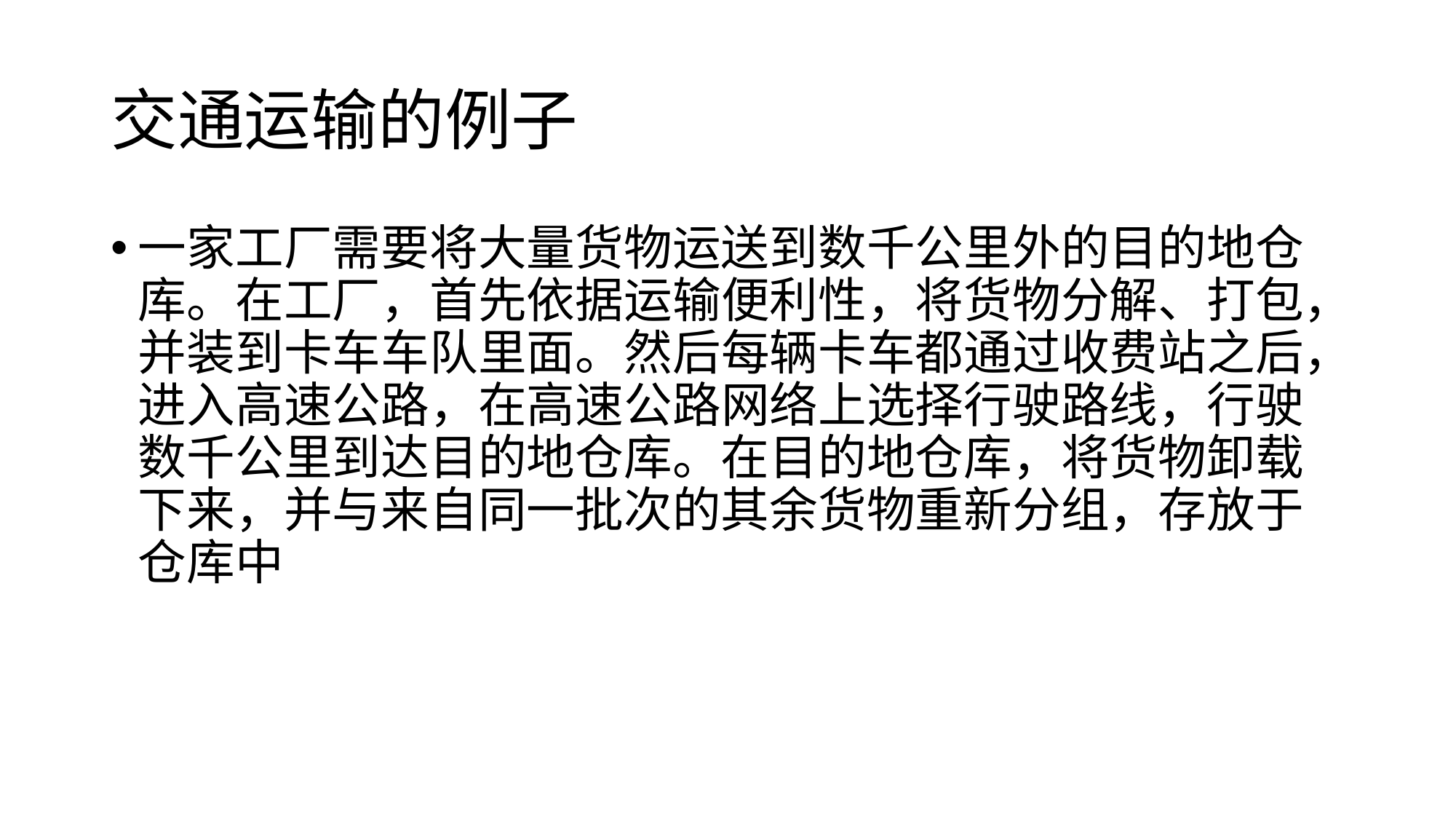

# 交通运输的例子
一家工厂需要将大量货物运送到数千公里外的目的地仓库。在工厂，首先依据运输便利性，将货物分解、打包，并装到卡车车队里面。然后每辆卡车都通过收费站之后，进入高速公路，在高速公路网络上选择行驶路线，行驶数千公里到达目的地仓库。在目的地仓库，将货物卸载下来，并与来自同一批次的其余货物重新分组，存放于仓库中